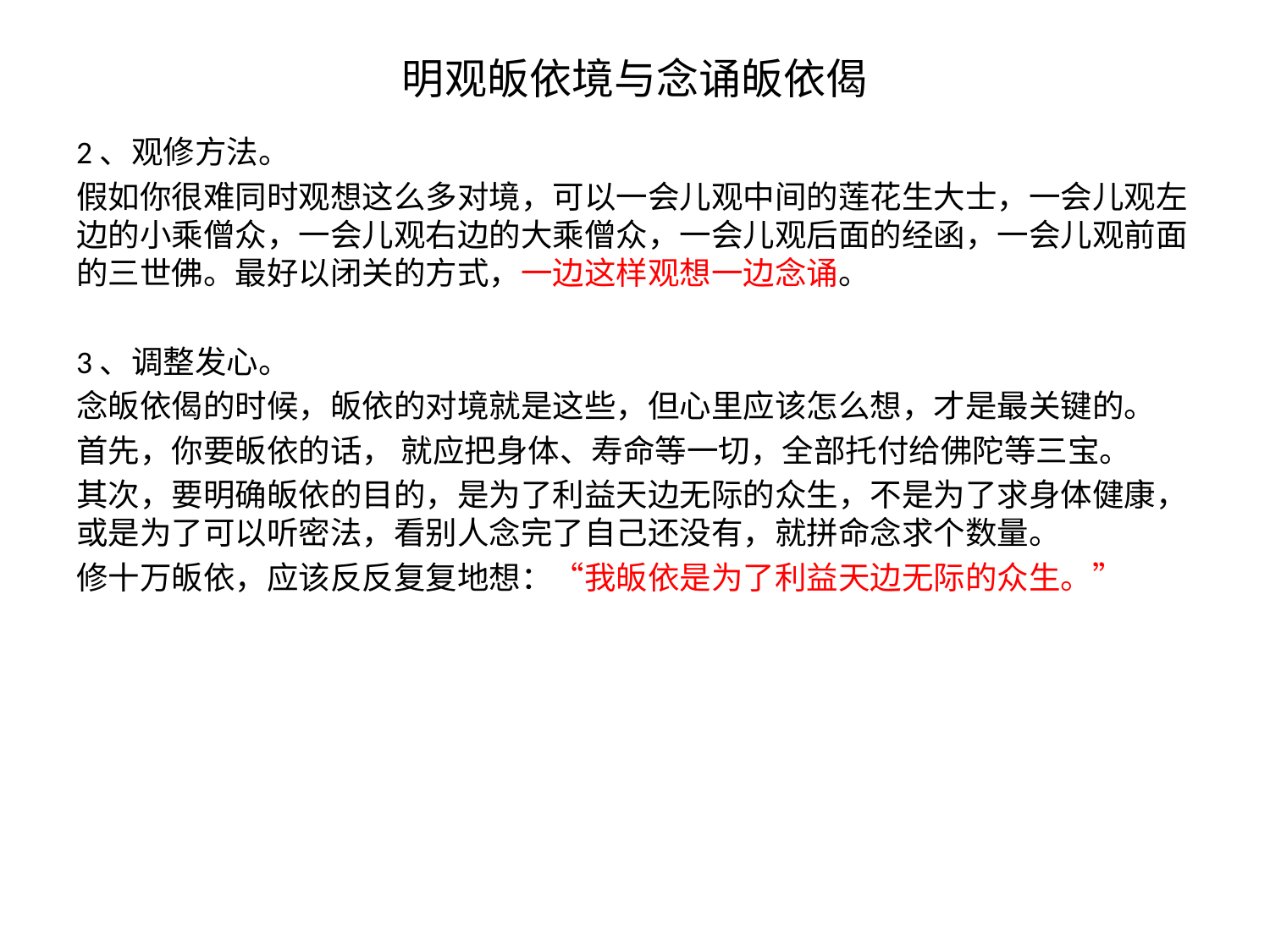

# 明观皈依境与念诵皈依偈
2、观修方法。
假如你很难同时观想这么多对境，可以一会儿观中间的莲花生大士，一会儿观左边的小乘僧众，一会儿观右边的大乘僧众，一会儿观后面的经函，一会儿观前面的三世佛。最好以闭关的方式，一边这样观想一边念诵。

3、调整发心。
念皈依偈的时候，皈依的对境就是这些，但心里应该怎么想，才是最关键的。
首先，你要皈依的话， 就应把身体、寿命等一切，全部托付给佛陀等三宝。
其次，要明确皈依的目的，是为了利益天边无际的众生，不是为了求身体健康，或是为了可以听密法，看别人念完了自己还没有，就拼命念求个数量。
修十万皈依，应该反反复复地想：“我皈依是为了利益天边无际的众生。”